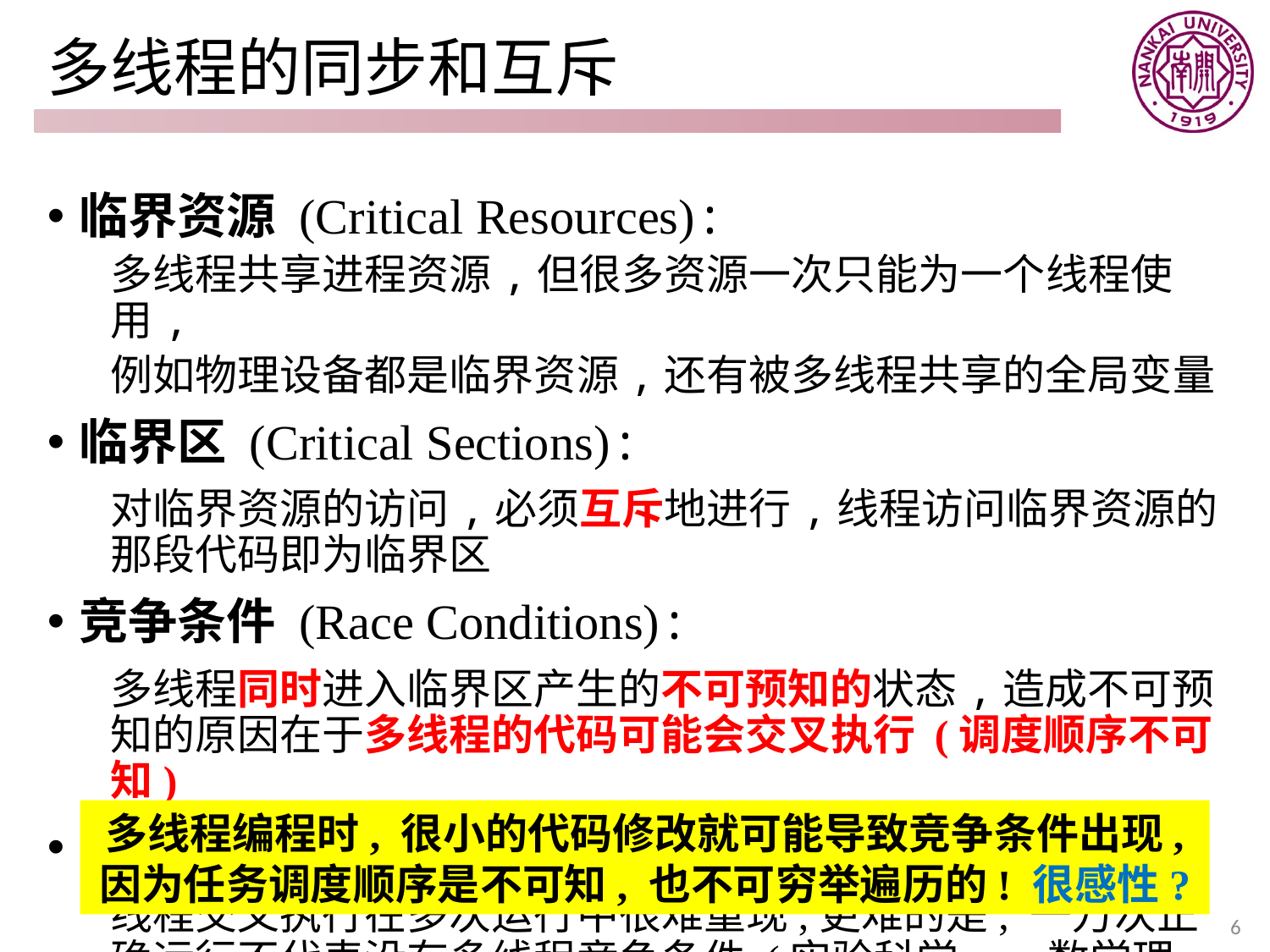

# 多线程的同步和互斥
临界资源 (Critical Resources):
多线程共享进程资源,但很多资源一次只能为一个线程使用,
例如物理设备都是临界资源,还有被多线程共享的全局变量
临界区 (Critical Sections):
对临界资源的访问,必须互斥地进行,线程访问临界资源的那段代码即为临界区
竞争条件 (Race Conditions):
多线程同时进入临界区产生的不可预知的状态,造成不可预知的原因在于多线程的代码可能会交叉执行 (调度顺序不可知)
对竞争条件进行debug极其困难
线程交叉执行在多次运行中很难重现,更难的是, 一万次正确运行不代表没有多线程竞争条件 (实验科学 vs. 数学理论)

多线程编程时, 很小的代码修改就可能导致竞争条件出现,
因为任务调度顺序是不可知, 也不可穷举遍历的! 很感性?
6